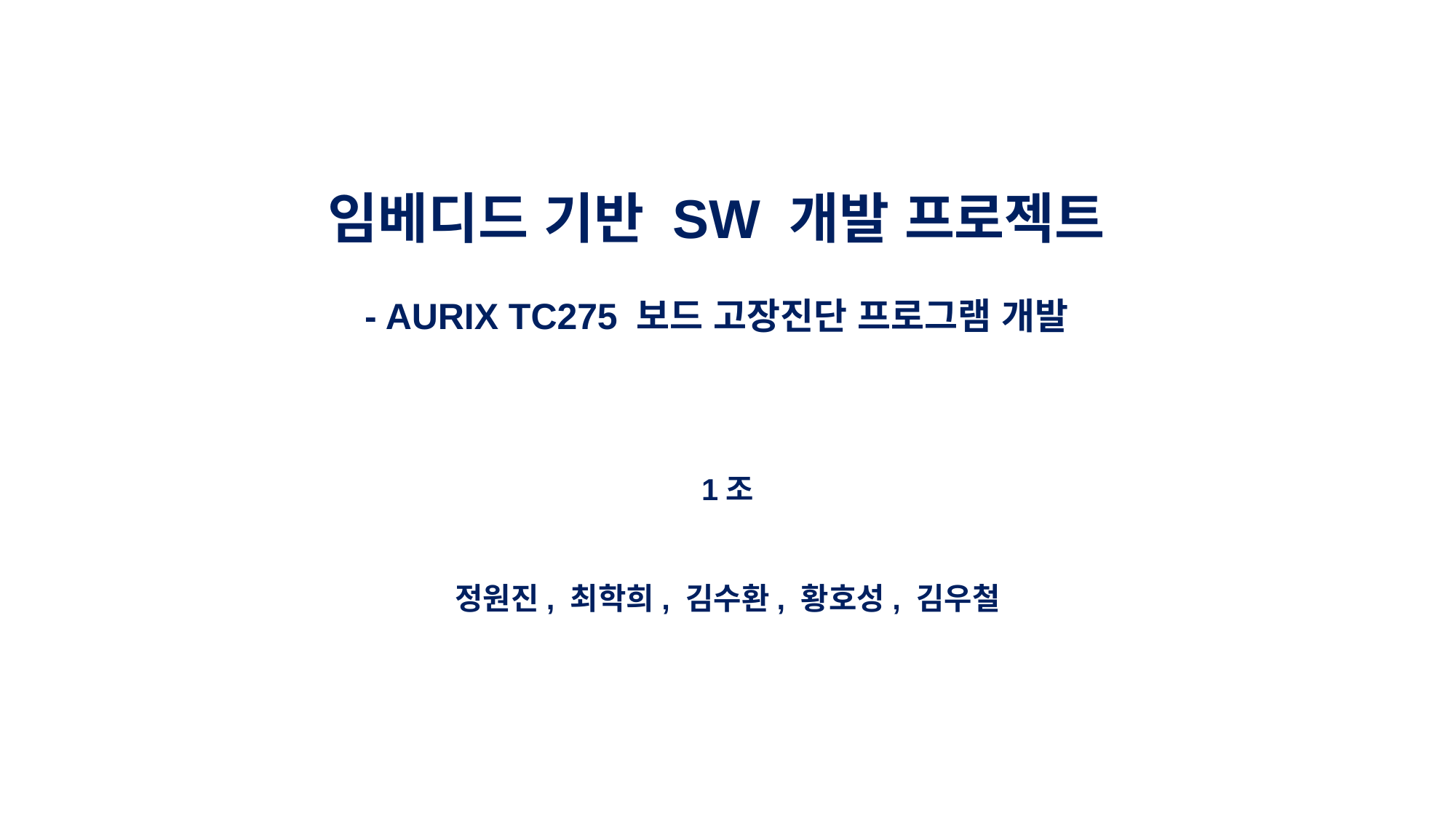

임베디드 기반 SW 개발 프로젝트
- AURIX TC275 보드 고장진단 프로그램 개발
1조

정원진, 최학희, 김수환, 황호성, 김우철